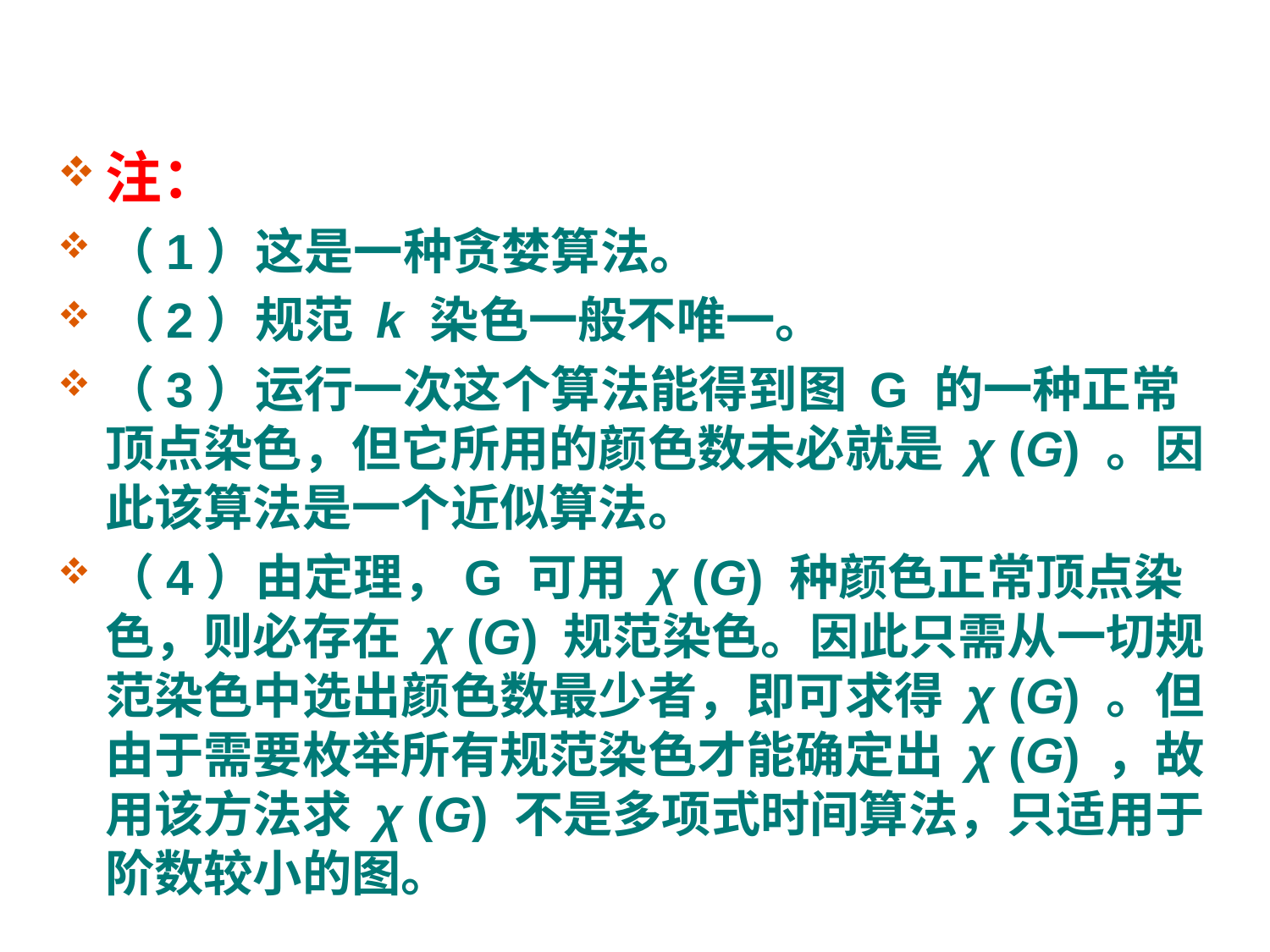

#
注：
（1）这是一种贪婪算法。
（2）规范 k 染色一般不唯一。
（3）运行一次这个算法能得到图 G 的一种正常顶点染色，但它所用的颜色数未必就是 χ (G) 。因此该算法是一个近似算法。
（4）由定理，G 可用 χ (G) 种颜色正常顶点染色，则必存在 χ (G) 规范染色。因此只需从一切规范染色中选出颜色数最少者，即可求得 χ (G) 。但由于需要枚举所有规范染色才能确定出 χ (G) ，故用该方法求 χ (G) 不是多项式时间算法，只适用于阶数较小的图。